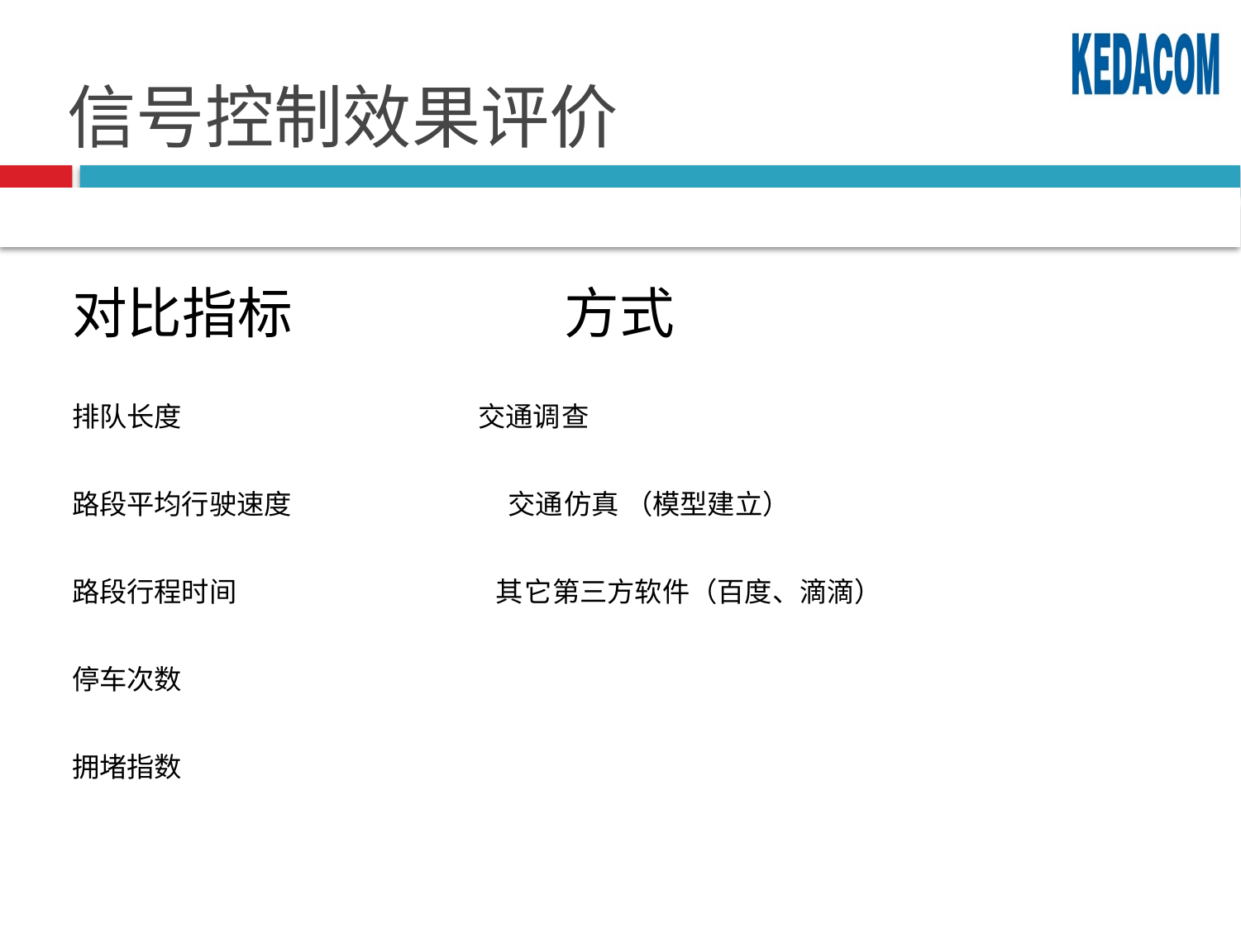

# 信号控制效果评价
对比指标                      方式
排队长度                                                交通调查
路段平均行驶速度                                   交通仿真 （模型建立）
路段行程时间                                          其它第三方软件（百度、滴滴）
停车次数
拥堵指数